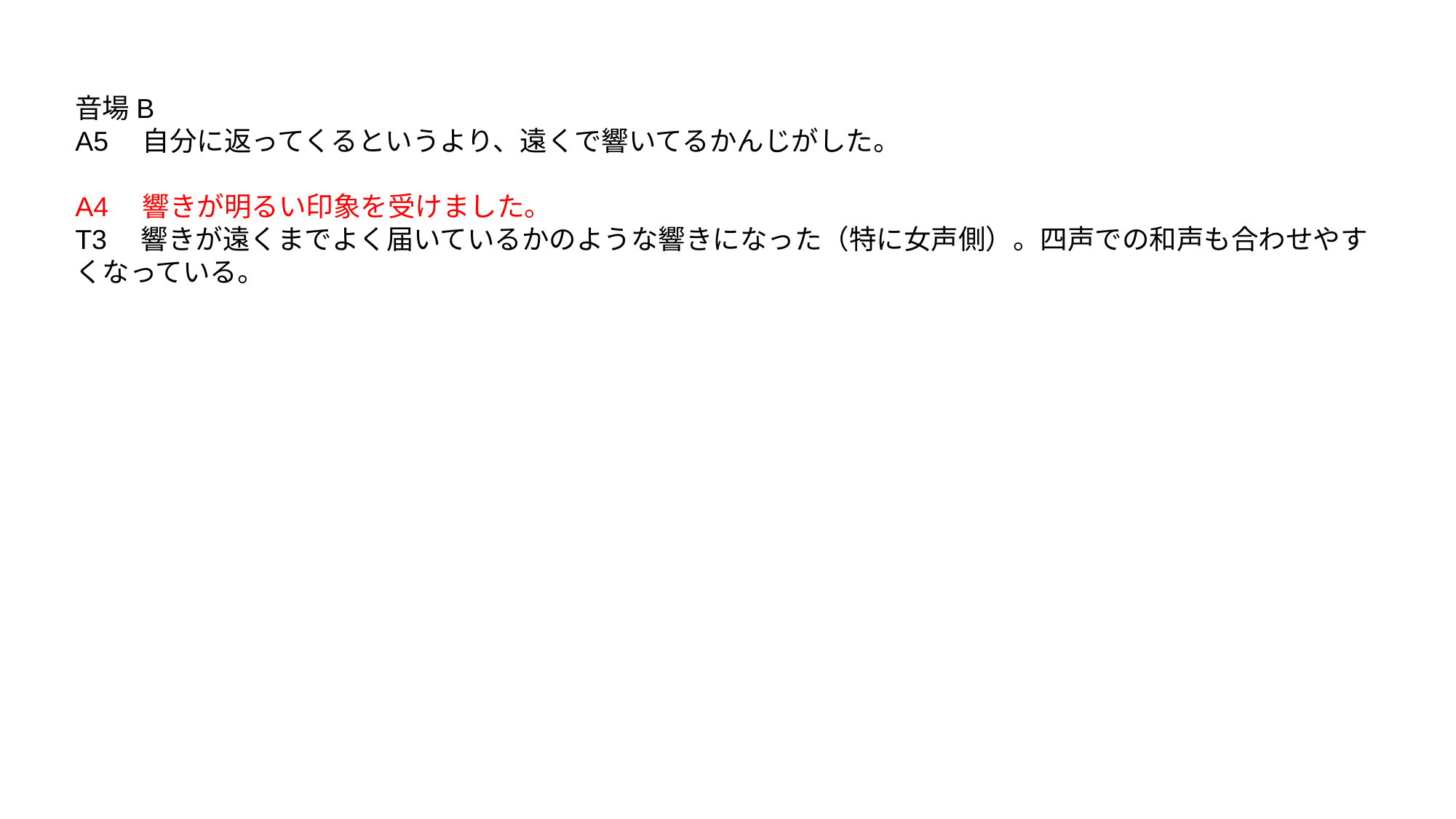

音場B
A5　自分に返ってくるというより、遠くで響いてるかんじがした。

A4　響きが明るい印象を受けました。
T3　響きが遠くまでよく届いているかのような響きになった（特に女声側）。四声での和声も合わせやすくなっている。